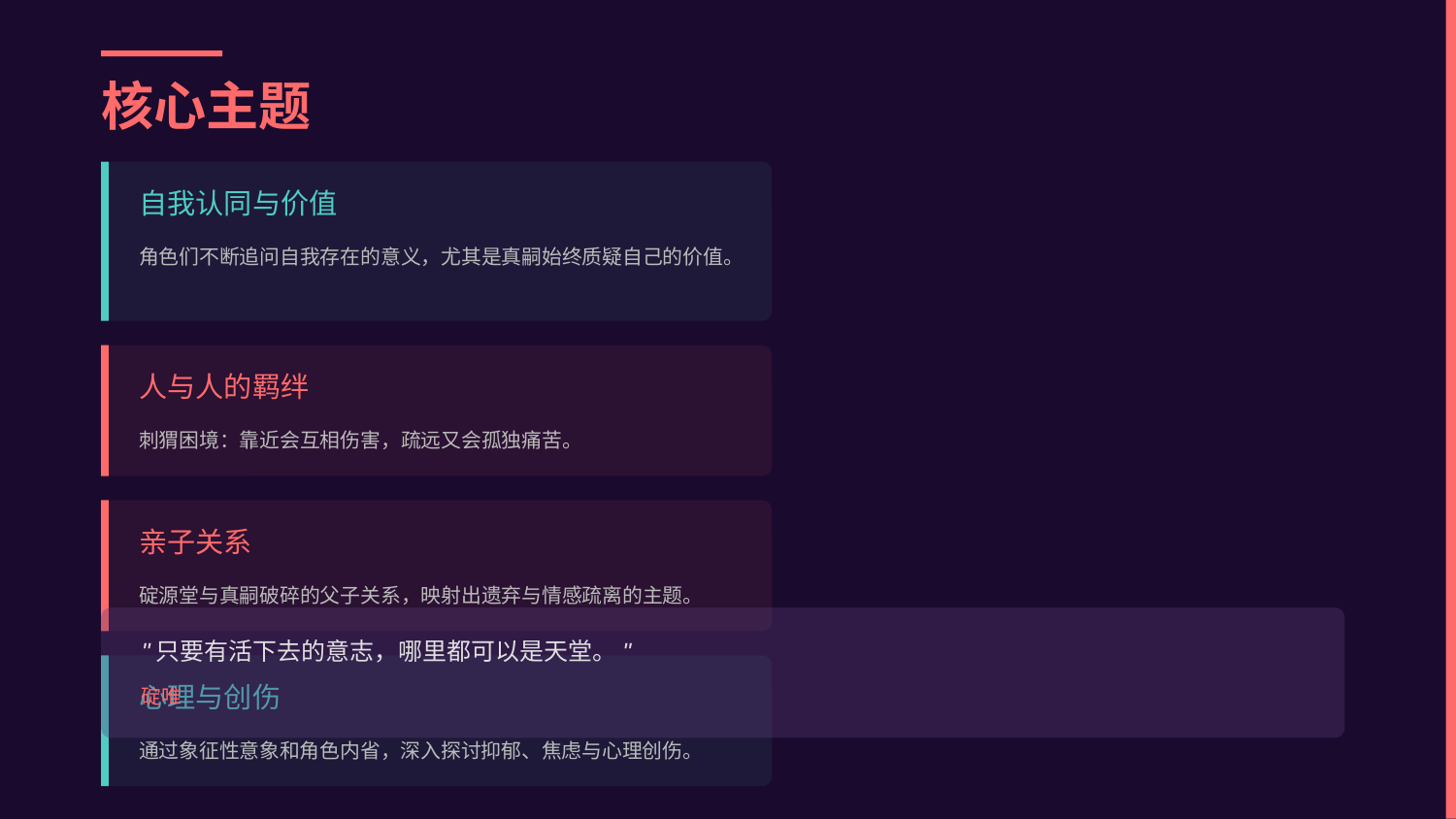

核心主题

自我认同与价值
角色们不断追问自我存在的意义，尤其是真嗣始终质疑自己的价值。

人与人的羁绊
刺猬困境：靠近会互相伤害，疏远又会孤独痛苦。

亲子关系
碇源堂与真嗣破碎的父子关系，映射出遗弃与情感疏离的主题。

"只要有活下去的意志，哪里都可以是天堂。"

心理与创伤
碇唯
通过象征性意象和角色内省，深入探讨抑郁、焦虑与心理创伤。